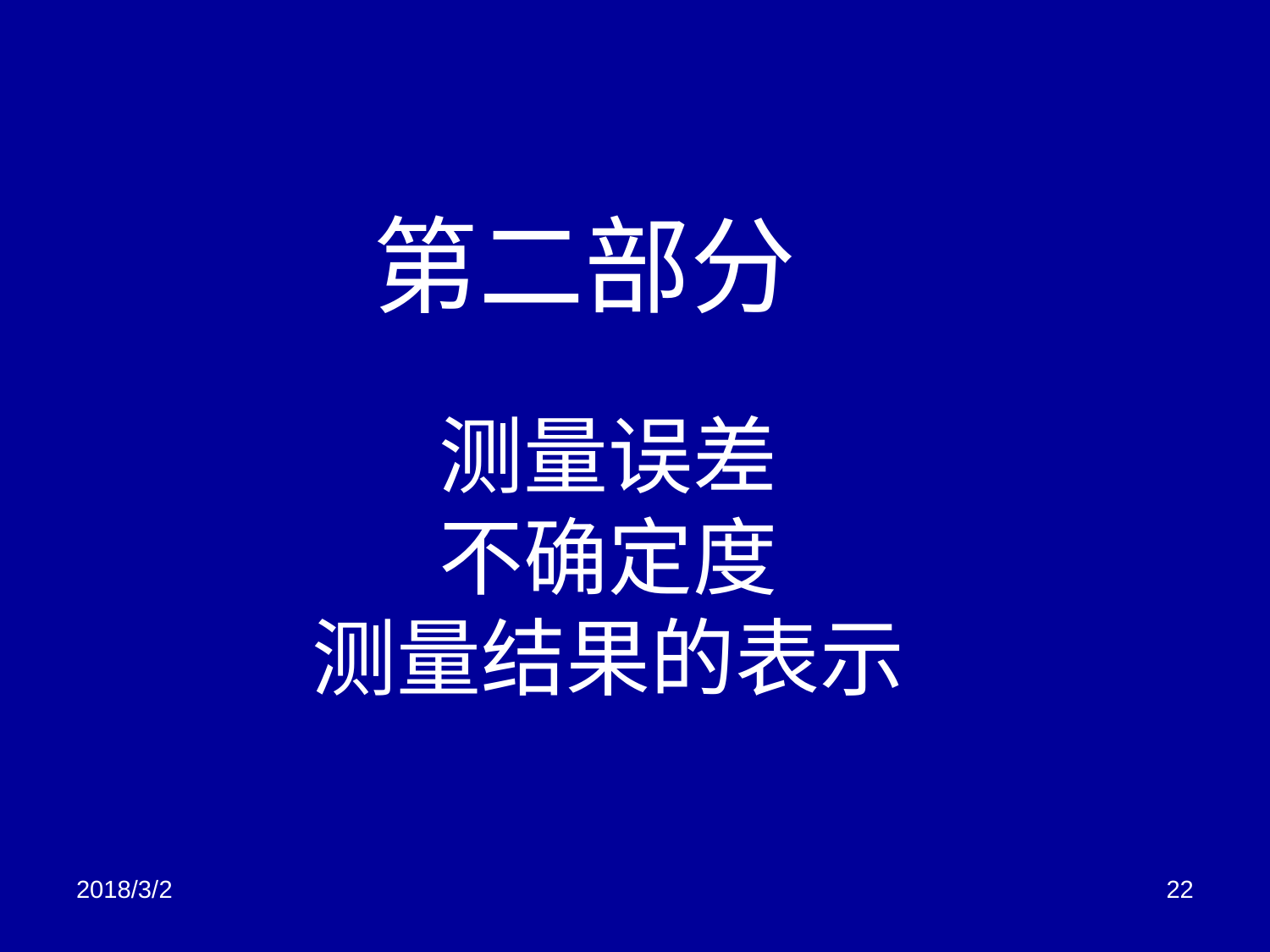

# 第二部分 测量误差 不确定度 测量结果的表示
2018/3/2
22